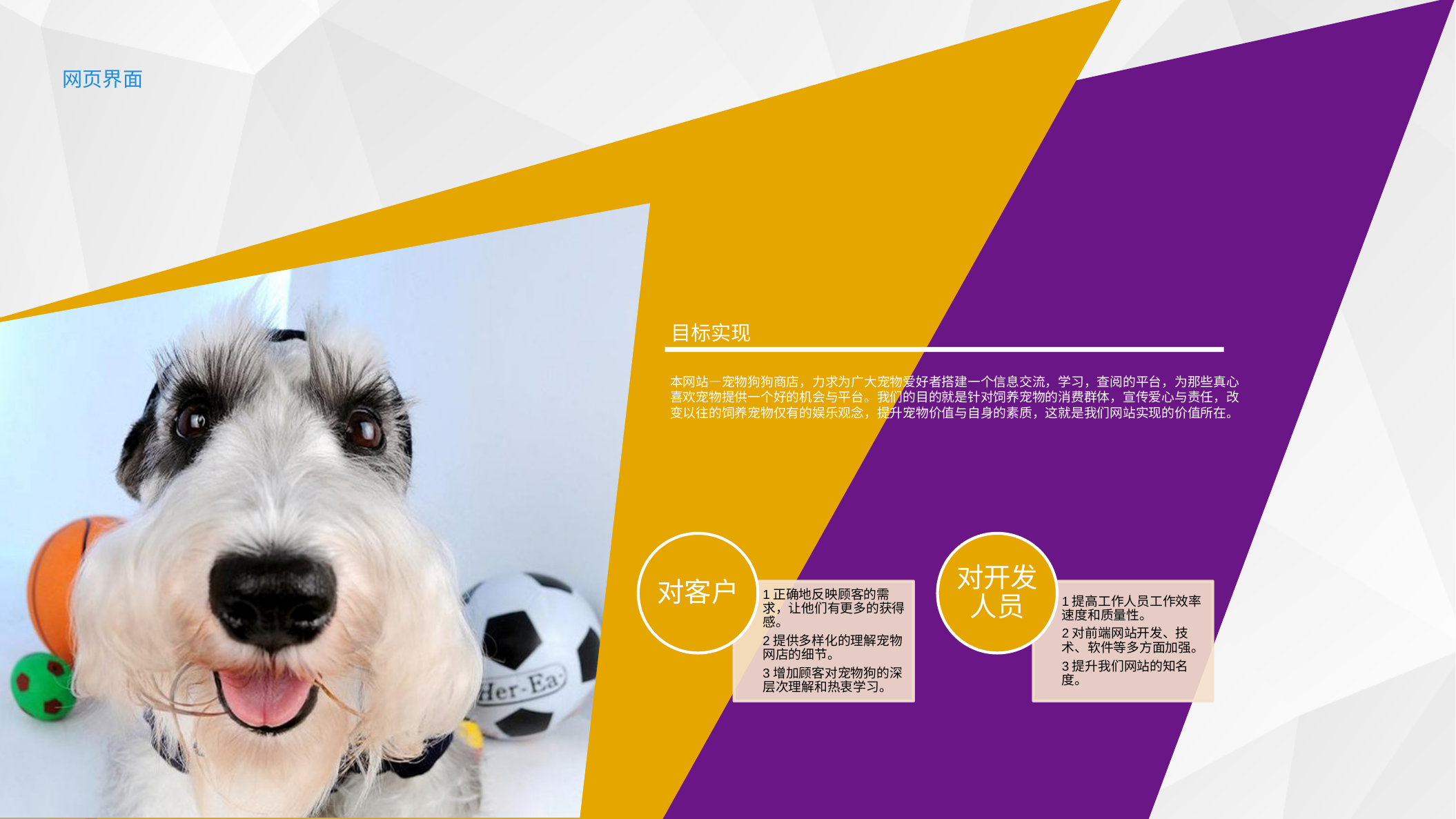

网页界面

目标实现

本网站—宠物狗狗商店，力求为广大宠物爱好者搭建一个信息交流，学习，查阅的平台，为那些真心喜欢宠物提供一个好的机会与平台。我们的目的就是针对饲养宠物的消费群体，宣传爱心与责任，改变以往的饲养宠物仅有的娱乐观念，提升宠物价值与自身的素质，这就是我们网站实现的价值所在。
1正确地反映顾客的需求，让他们有更多的获得感。
2提供多样化的理解宠物网店的细节。
3增加顾客对宠物狗的深层次理解和热衷学习。
对客户
1提高工作人员工作效率速度和质量性。
2对前端网站开发、技术、软件等多方面加强。
3提升我们网站的知名度。
对开发人员